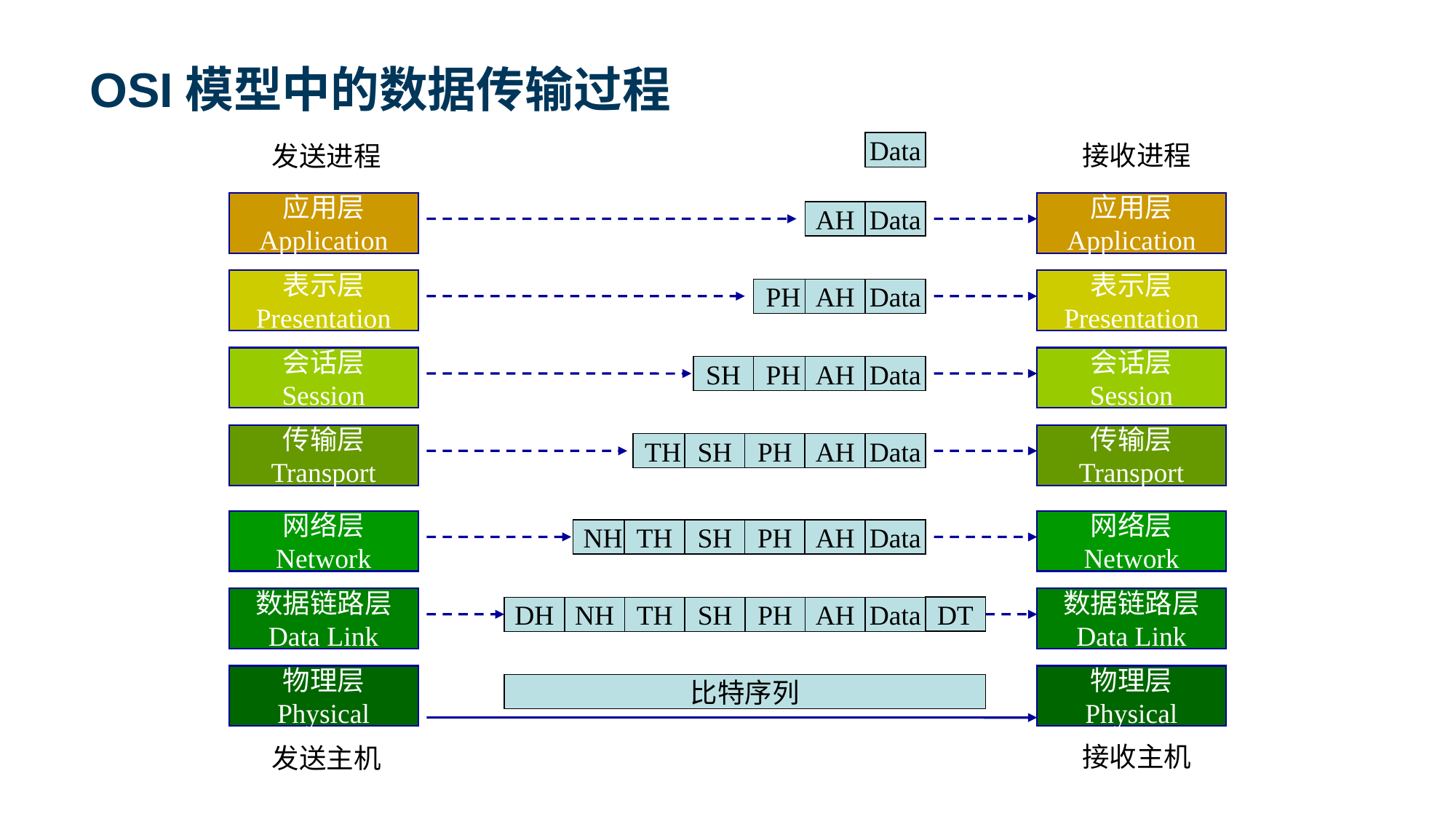

# OSI模型中的数据传输过程

Data
接收进程
发送进程
应用层
Application
表示层
Presentation
会话层
Session
传输层
Transport
网络层
Network
数据链路层
Data Link
物理层
Physical
应用层
Application
表示层
Presentation
会话层
Session
传输层
Transport
网络层
Network
数据链路层
Data Link
物理层
Physical
AH
Data

PH
AH
Data

SH
PH
AH
Data

TH
SH
PH
AH
Data

NH
TH
SH
PH
AH
Data

DT
DH
NH
TH
SH
PH
AH
Data

比特序列

接收主机
发送主机